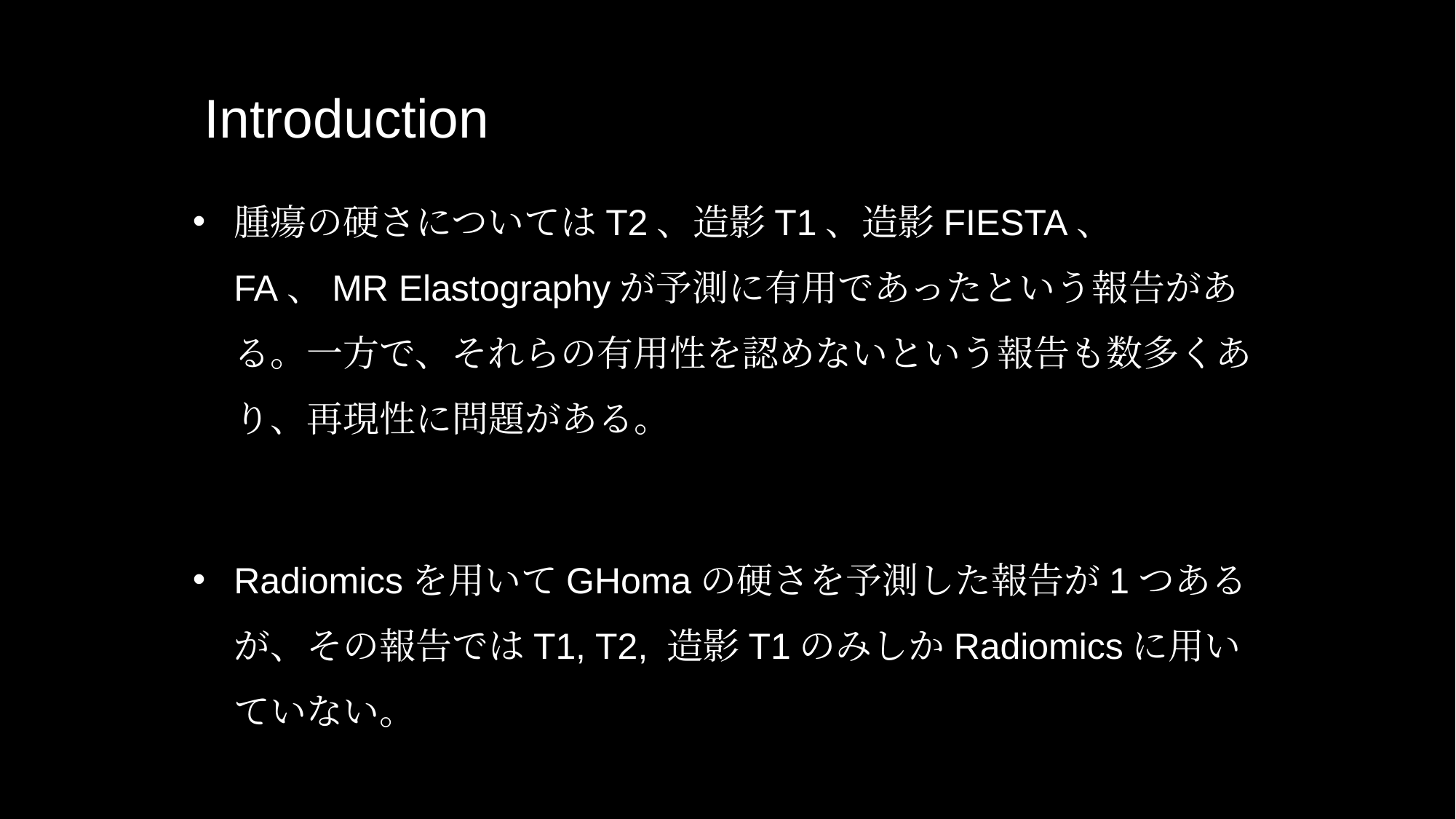

# Introduction
腫瘍の硬さについてはT2、造影T1、造影FIESTA、 FA、MR Elastographyが予測に有用であったという報告がある。一方で、それらの有用性を認めないという報告も数多くあり、再現性に問題がある。

Radiomicsを用いてGHomaの硬さを予測した報告が1つあるが、その報告ではT1, T2, 造影T1のみしかRadiomicsに用いていない。